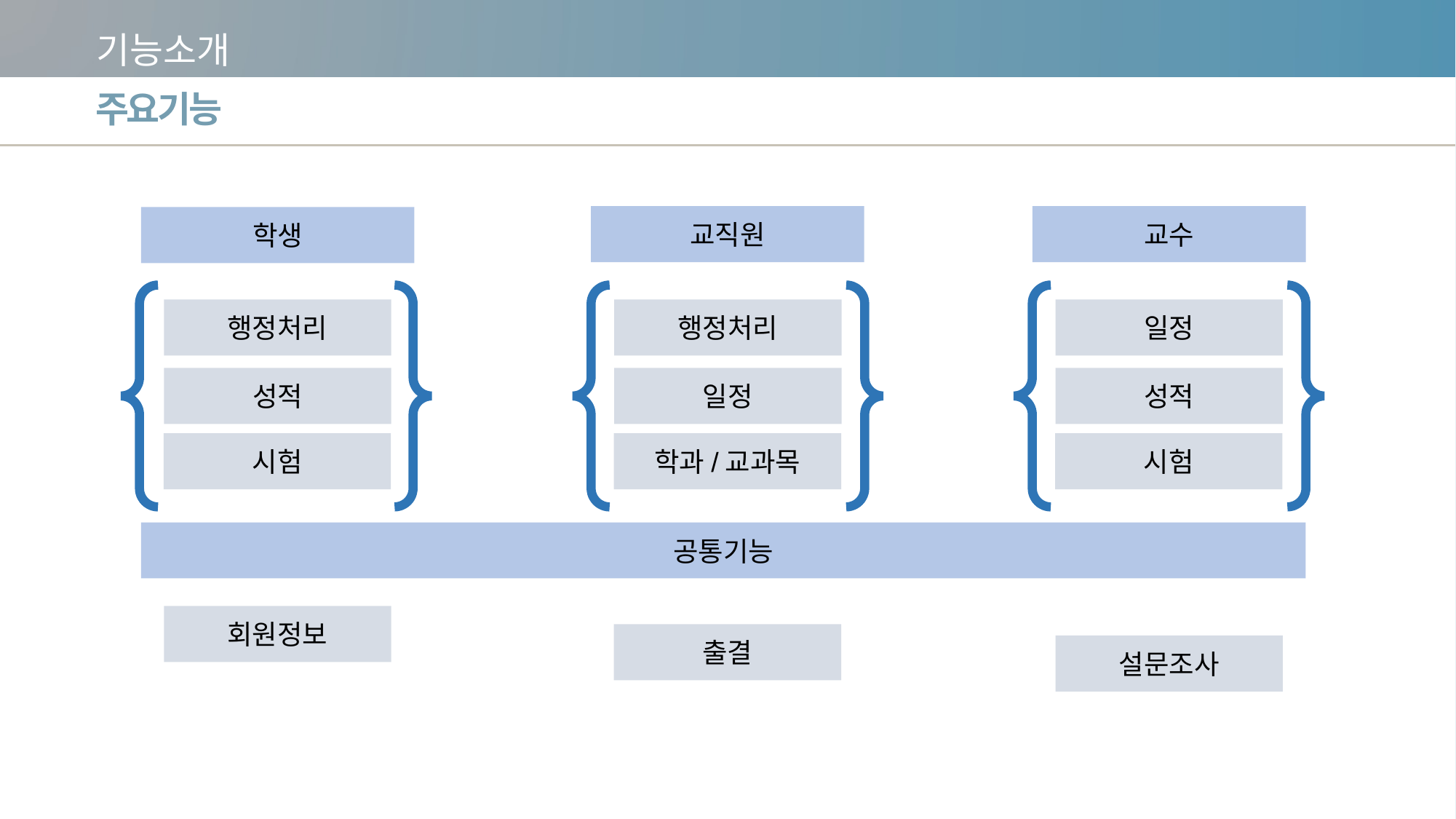

기능소개

주요기능
교직원
교수
학생

행정처리
행정처리
일정
성적
일정
성적
시험
학과/교과목
시험
공통기능
회원정보
출결
설문조사